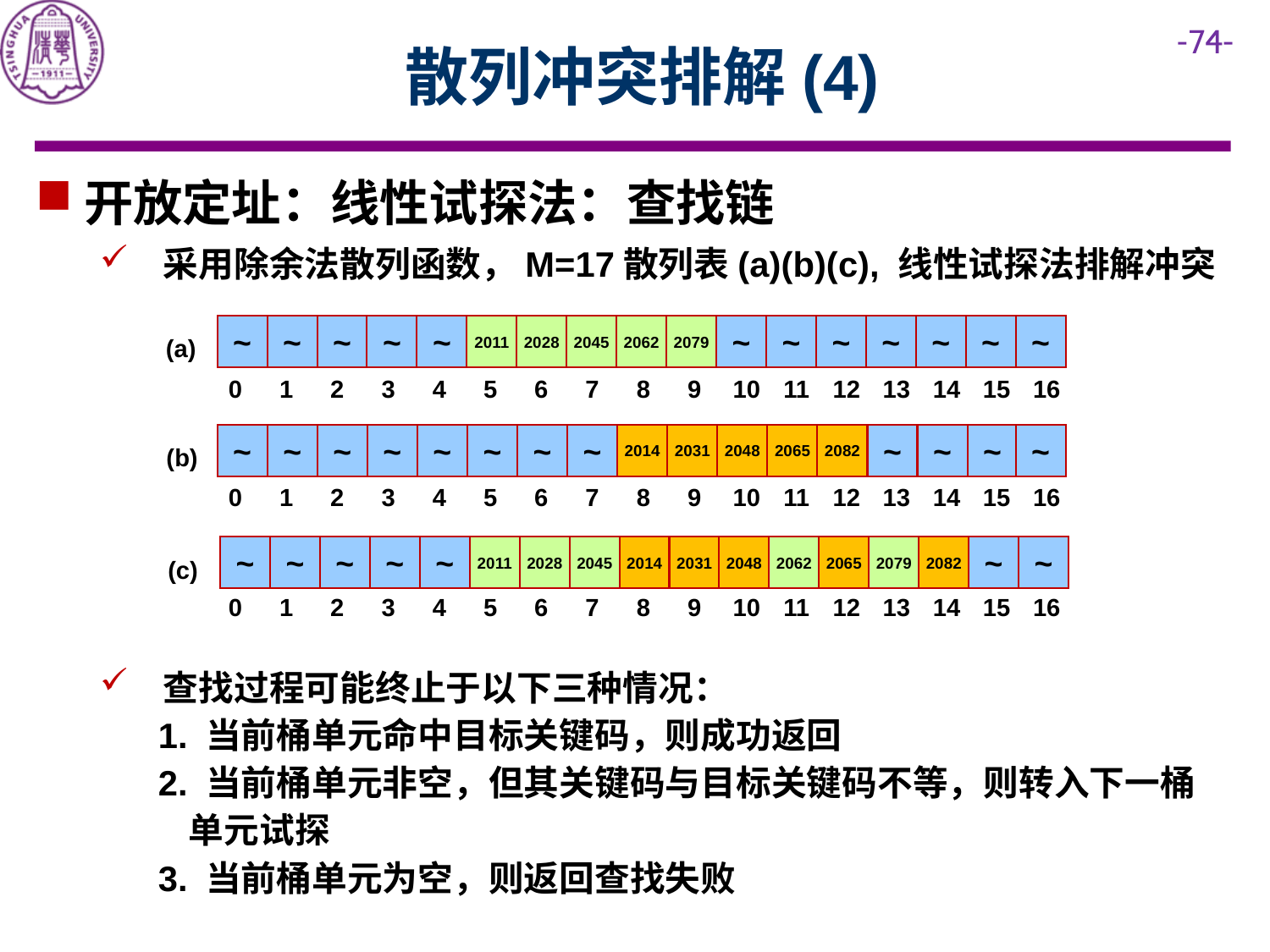

# 散列冲突排解(4)
开放定址：线性试探法：查找链
采用除余法散列函数，M=17散列表(a)(b)(c), 线性试探法排解冲突

查找过程可能终止于以下三种情况：
      1. 当前桶单元命中目标关键码，则成功返回
      2. 当前桶单元非空，但其关键码与目标关键码不等，则转入下一桶
          单元试探
      3. 当前桶单元为空，则返回查找失败
~
~
~
~
~
2011
2028
2045
2062
2079
~
~
~
~
~
~
~
(a)
0
1
2
3
4
5
6
7
8
9
10
11
12
13
14
15
16
~
~
~
~
~
~
~
~
2014
2031
2048
2065
2082
~
~
~
~
(b)
0
1
2
3
4
5
6
7
8
9
10
11
12
13
14
15
16
~
~
~
~
~
2011
2028
2045
2014
2031
2048
2062
2065
2079
2082
~
~
(c)
0
1
2
3
4
5
6
7
8
9
10
11
12
13
14
15
16